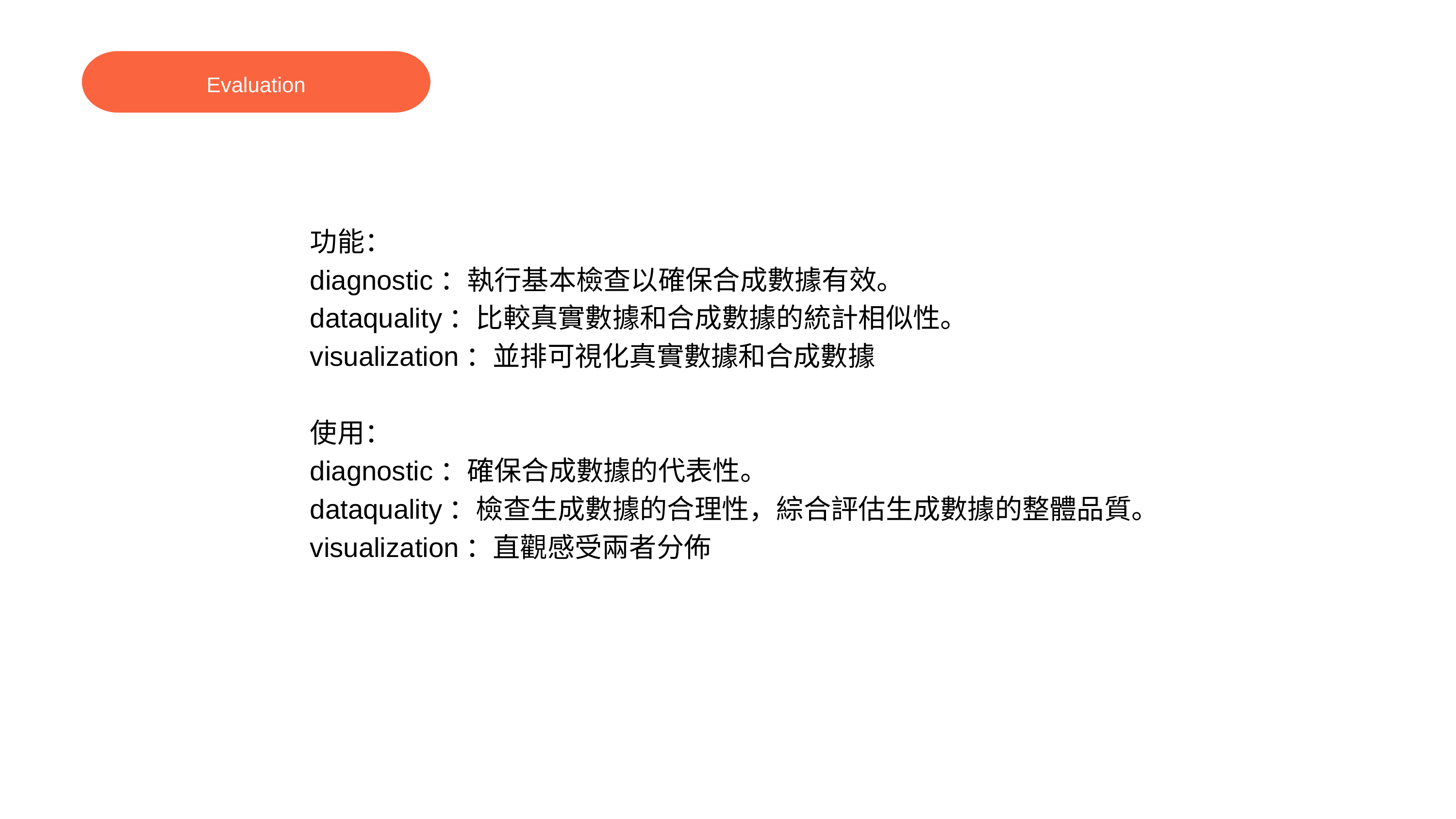

Evaluation
功能：
diagnostic：執行基本檢查以確保合成數據有效。
dataquality：比較真實數據和合成數據的統計相似性。
visualization：並排可視化真實數據和合成數據

使用：
diagnostic：確保合成數據的代表性。
dataquality：檢查生成數據的合理性，綜合評估生成數據的整體品質。
visualization：直觀感受兩者分佈